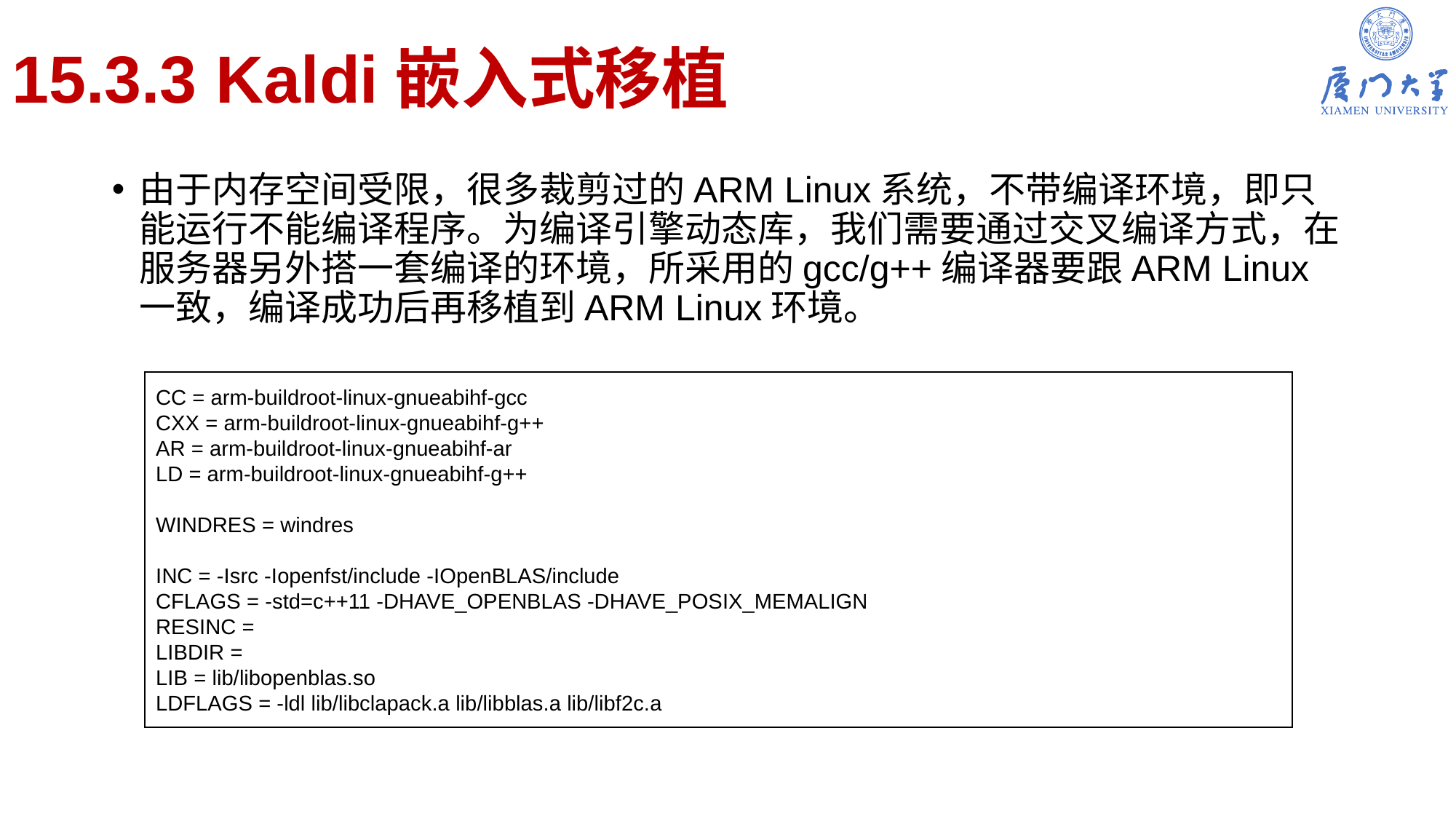

# 15.3.3 Kaldi嵌入式移植
由于内存空间受限，很多裁剪过的ARM Linux系统，不带编译环境，即只能运行不能编译程序。为编译引擎动态库，我们需要通过交叉编译方式，在服务器另外搭一套编译的环境，所采用的gcc/g++编译器要跟ARM Linux一致，编译成功后再移植到ARM Linux环境。

CC = arm-buildroot-linux-gnueabihf-gcc
CXX = arm-buildroot-linux-gnueabihf-g++
AR = arm-buildroot-linux-gnueabihf-ar
LD = arm-buildroot-linux-gnueabihf-g++

WINDRES = windres

INC = -Isrc -Iopenfst/include -IOpenBLAS/include
CFLAGS = -std=c++11 -DHAVE_OPENBLAS -DHAVE_POSIX_MEMALIGN
RESINC =
LIBDIR =
LIB = lib/libopenblas.so
LDFLAGS = -ldl lib/libclapack.a lib/libblas.a lib/libf2c.a